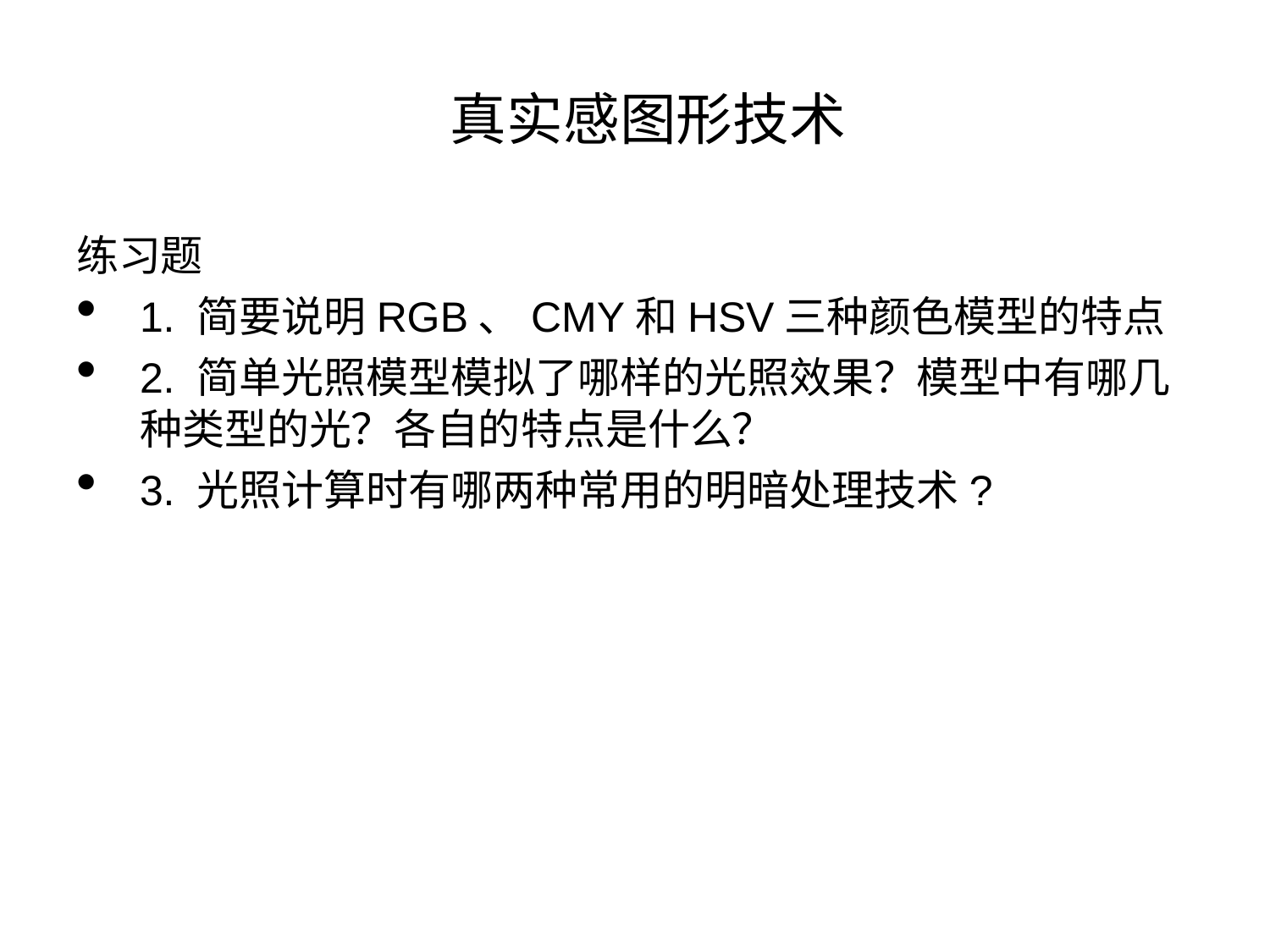

# 真实感图形技术
练习题
1. 简要说明RGB、CMY和HSV三种颜色模型的特点
2. 简单光照模型模拟了哪样的光照效果？模型中有哪几种类型的光？各自的特点是什么？
3. 光照计算时有哪两种常用的明暗处理技术?